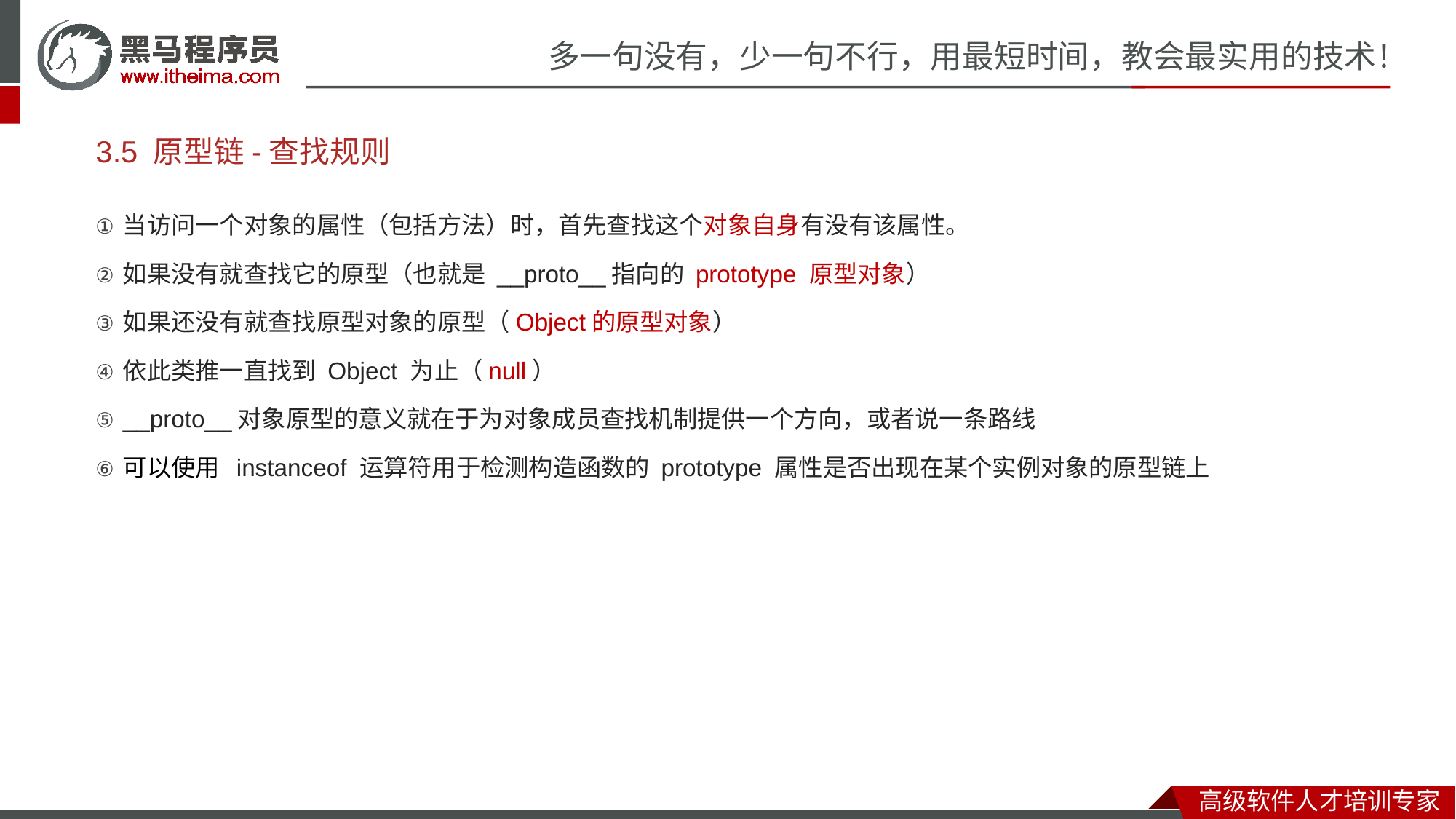

# 3.5 原型链-查找规则
当访问一个对象的属性（包括方法）时，首先查找这个对象自身有没有该属性。
如果没有就查找它的原型（也就是 __proto__指向的 prototype 原型对象）
如果还没有就查找原型对象的原型（Object的原型对象）
依此类推一直找到 Object 为止（null）
__proto__对象原型的意义就在于为对象成员查找机制提供一个方向，或者说一条路线
可以使用  instanceof 运算符用于检测构造函数的 prototype 属性是否出现在某个实例对象的原型链上